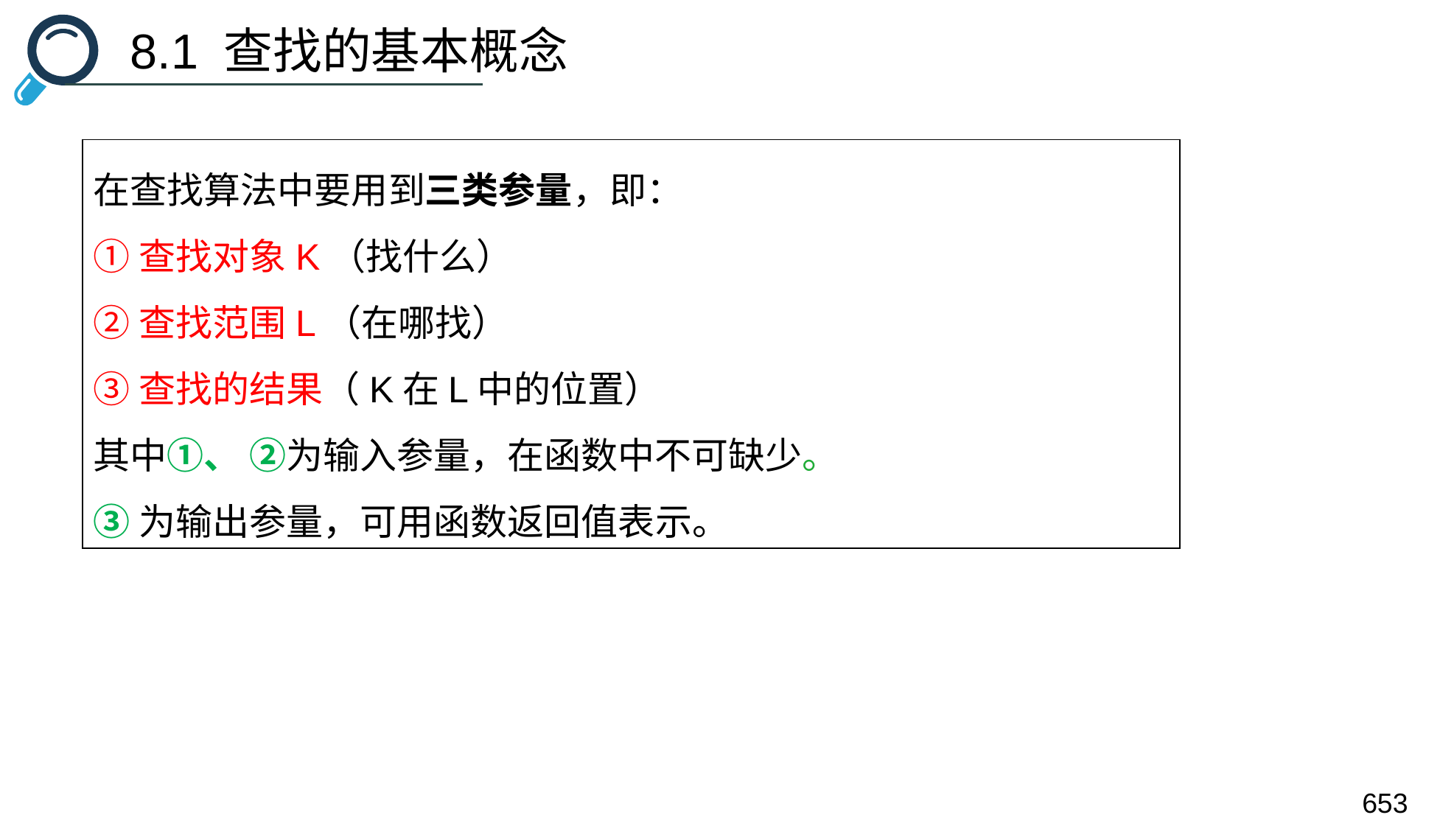

8.1 查找的基本概念
在查找算法中要用到三类参量，即：
①查找对象K（找什么）
②查找范围L（在哪找）
③查找的结果（K在L中的位置）
其中①、 ②为输入参量，在函数中不可缺少。
③为输出参量，可用函数返回值表示。
653